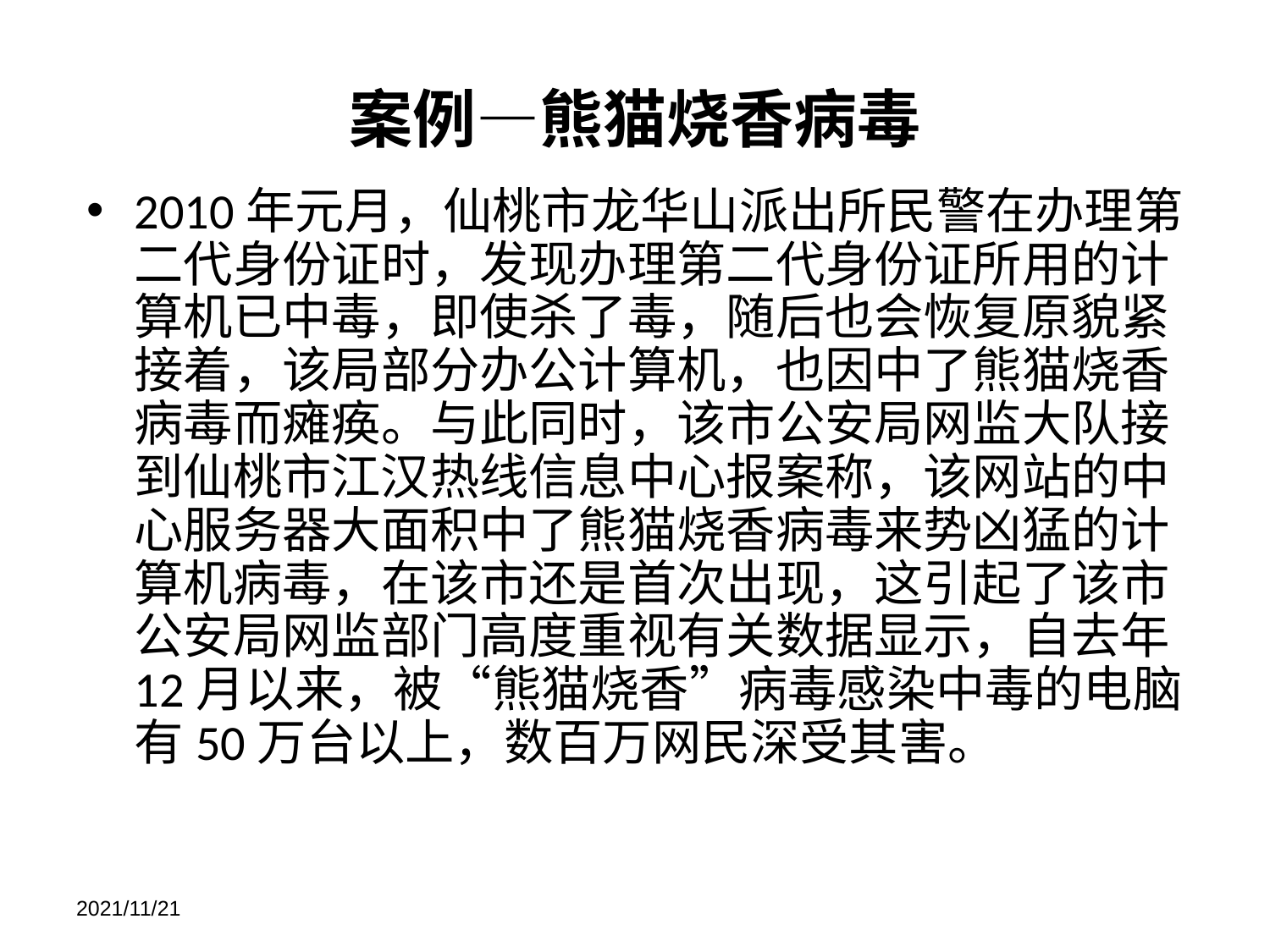

案例—熊猫烧香病毒
2010年元月，仙桃市龙华山派出所民警在办理第二代身份证时，发现办理第二代身份证所用的计算机已中毒，即使杀了毒，随后也会恢复原貌紧接着，该局部分办公计算机，也因中了熊猫烧香病毒而瘫痪。与此同时，该市公安局网监大队接到仙桃市江汉热线信息中心报案称，该网站的中心服务器大面积中了熊猫烧香病毒来势凶猛的计算机病毒，在该市还是首次出现，这引起了该市公安局网监部门高度重视有关数据显示，自去年12月以来，被“熊猫烧香”病毒感染中毒的电脑有50万台以上，数百万网民深受其害。
2021/11/21